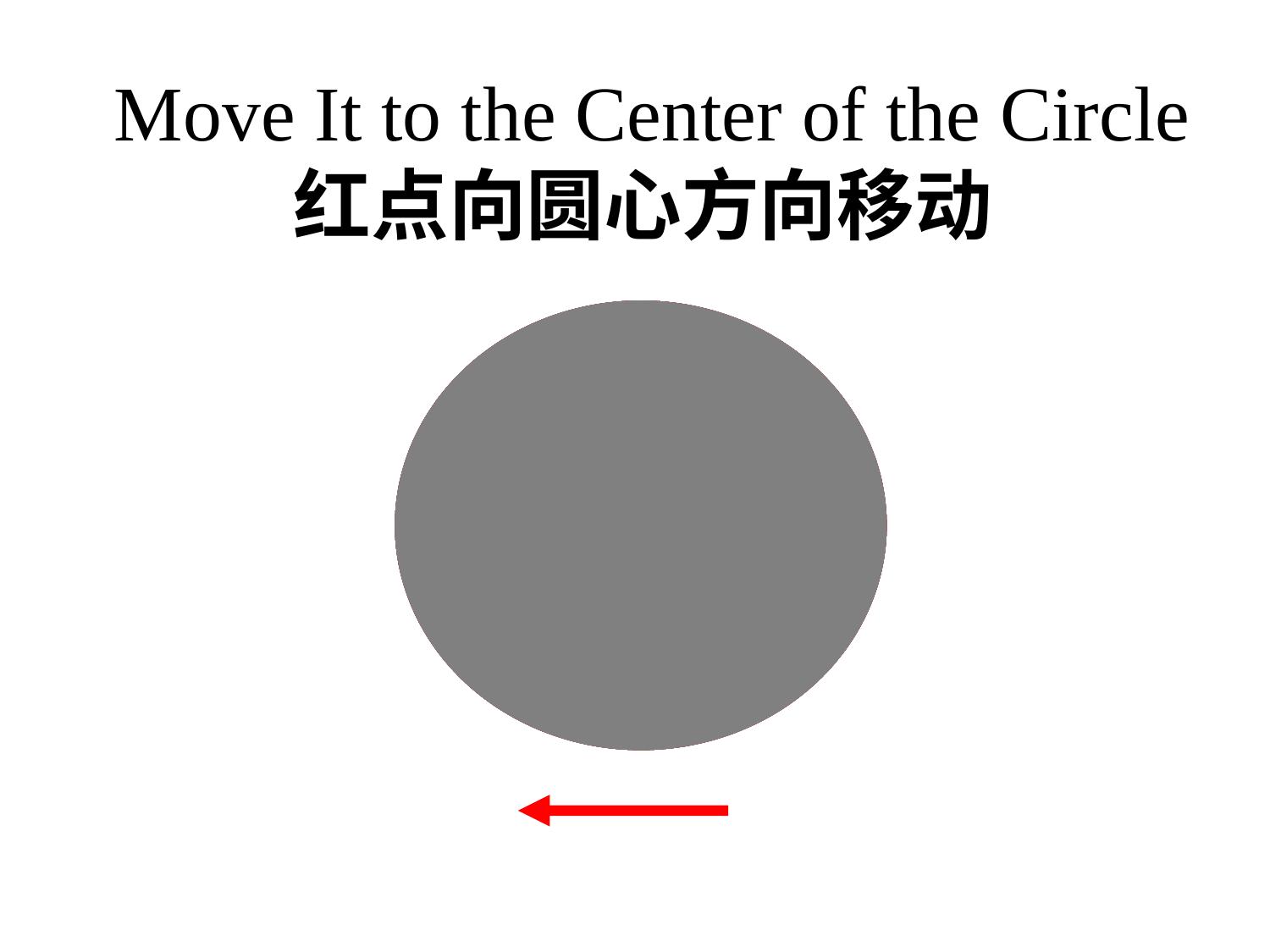

# Move It to the Center of the Circle 红点向圆心方向移动